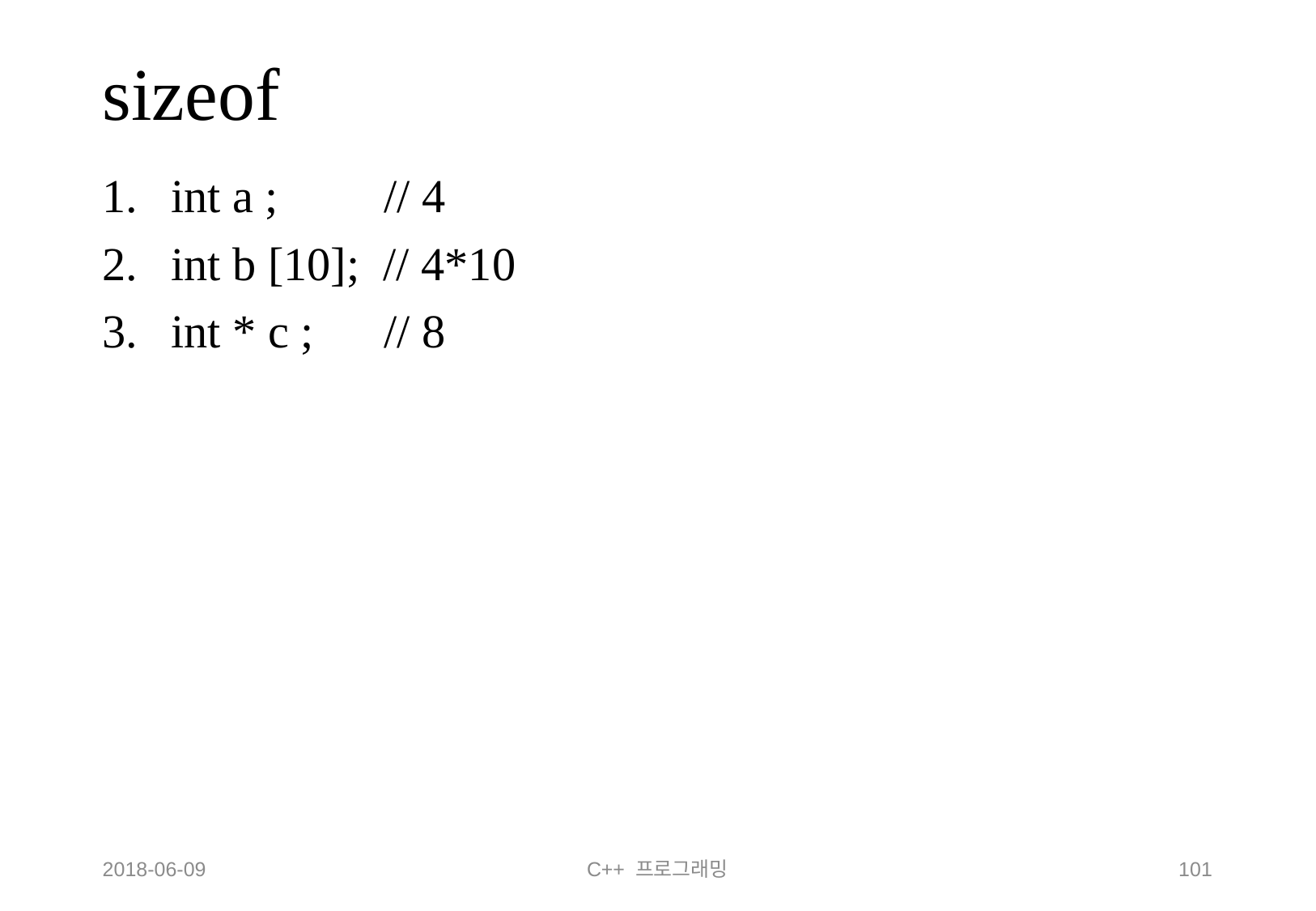

# sizeof
int a ;         // 4
int b [10];  // 4*10
int * c ;      // 8
2018-06-09
C++ 프로그래밍
101